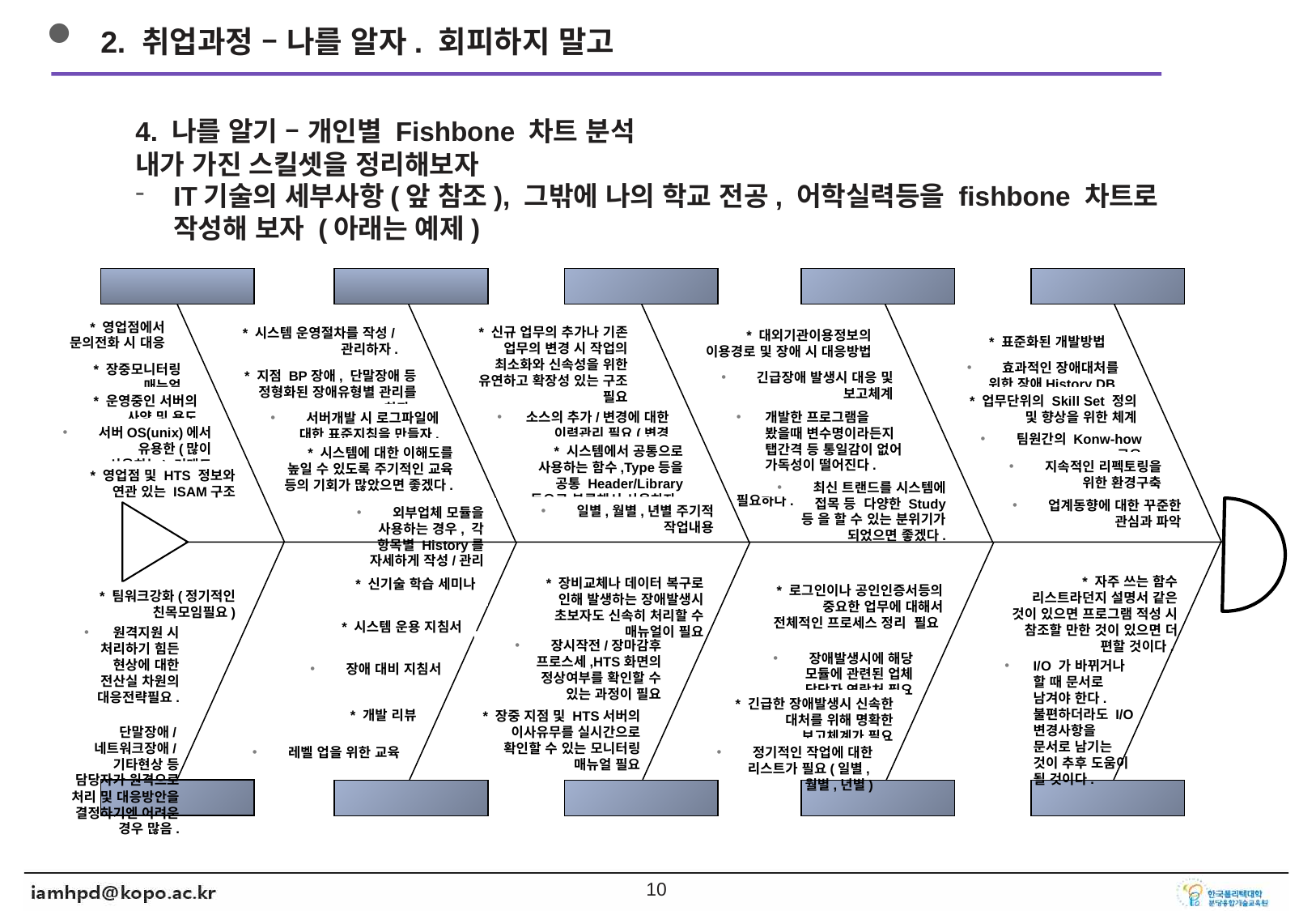

2. 취업과정 – 나를 알자. 회피하지 말고
4. 나를 알기 – 개인별 Fishbone 차트 분석
내가 가진 스킬셋을 정리해보자
IT기술의 세부사항(앞 참조), 그밖에 나의 학교 전공, 어학실력등을 fishbone 차트로 작성해 보자 (아래는 예제)

* 영업점에서 문의전화 시 대응
* 신규 업무의 추가나 기존 업무의 변경 시 작업의 최소화와 신속성을 위한 유연하고 확장성 있는 구조 필요
* 시스템 운영절차를 작성/관리하자.
* 대외기관이용정보의 이용경로 및 장애 시 대응방법
* 표준화된 개발방법
 효과적인 장애대처를 위한 장애History DB구축
* 장중모니터링 매뉴얼
* 지점 BP장애, 단말장애 등 정형화된 장애유형별 관리를 하자.
 긴급장애 발생시 대응 및 보고체계
* 운영중인 서버의 사양 및 용도
* 업무단위의 Skill Set 정의 및 향상을 위한 체계
소스의 추가/변경에 대한 이력관리 필요(변경자/사유 등)
개발한 프로그램을 봤을때 변수명이라든지 탭간격 등 통일감이 없어 가독성이 떨어진다. 개발할때 통일성이
필요하다.
 서버개발 시 로그파일에 대한 표준지침을 만들자.

 서버OS(unix)에서 유용한(많이 사용하는) 커맨드

 팀원간의 Konw-how 공유
* 시스템에서 공통으로 사용하는 함수,Type등을 공통 Header/Library 등으로 분류해서 사용하자.
* 시스템에 대한 이해도를 높일 수 있도록 주기적인 교육 등의 기회가 많았으면 좋겠다.
 지속적인 리펙토링을 위한 환경구축
* 영업점 및 HTS 정보와 연관 있는 ISAM구조
 최신 트랜드를 시스템에 접목 등  다양한 Study 등 을 할 수 있는 분위기가 되었으면 좋겠다.
 업계동향에 대한 꾸준한 관심과 파악
 일별,월별,년별 주기적 작업내용
 외부업체 모듈을 사용하는 경우, 각 항목별 History를 자세하게 작성/관리

* 자주 쓰는 함수 리스트라던지 설명서 같은 것이 있으면 프로그램 적성 시 참조할 만한 것이 있으면 더 편할 것이다.
* 장비교체나 데이터 복구로 인해 발생하는 장애발생시 초보자도 신속히 처리할 수 매뉴얼이 필요
* 신기술 학습 세미나
* 로그인이나 공인인증서등의 중요한 업무에 대해서 전체적인 프로세스 정리  필요
* 팀워크강화(정기적인 친목모임필요)
* 시스템 운용 지침서
원격지원 시 처리하기 힘든 현상에 대한 전산실 차원의 대응전략필요.
단말장애/네트워크장애/기타현상 등 담당자가 원격으로 처리 및 대응방안을 결정하기엔 어려운 경우 많음.
 장시작전/장마감후 프로스세,HTS화면의 정상여부를 확인할 수 있는 과정이 필요
 장애발생시에 해당 모듈에 관련된 업체 담당자 연락처 필요
I/O 가 바뀌거나 할 때 문서로 남겨야 한다. 불편하더라도 I/O 변경사항을 문서로 남기는 것이 추후 도움이 될 것이다.
 장애 대비 지침서
* 긴급한 장애발생시 신속한 대처를 위해 명확한 보고체계가 필요
* 개발 리뷰
* 장중 지점 및 HTS서버의 이사유무를 실시간으로 확인할 수 있는 모니터링 매뉴얼 필요
 레벨 업을 위한 교육

 정기적인 작업에 대한 리스트가 필요(일별,월별,년별)

10